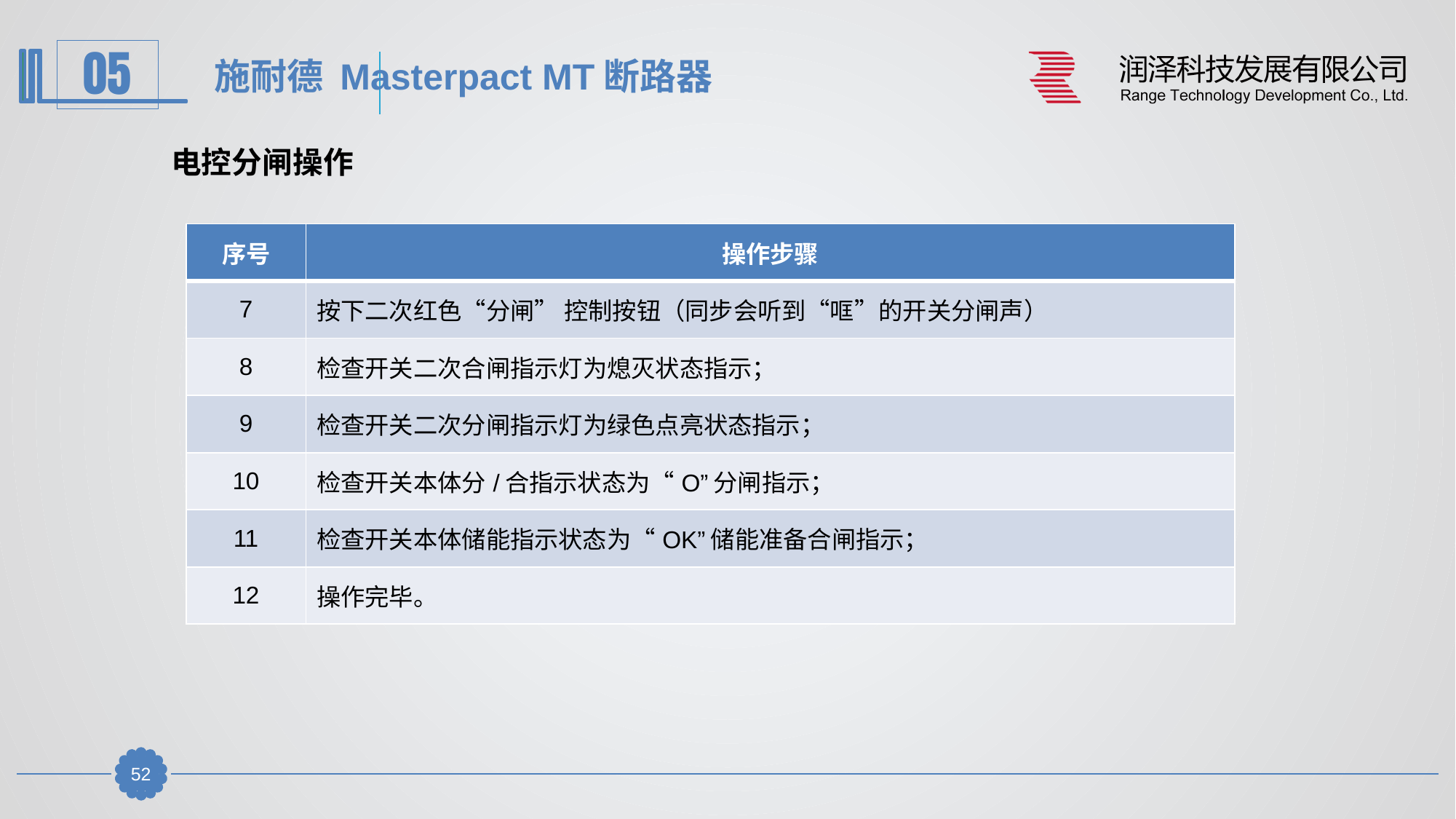

施耐德 Masterpact MT断路器
电控分闸操作
| 序号 | 操作步骤 |
| --- | --- |
| 7 | 按下二次红色“分闸” 控制按钮（同步会听到“哐”的开关分闸声） |
| 8 | 检查开关二次合闸指示灯为熄灭状态指示； |
| 9 | 检查开关二次分闸指示灯为绿色点亮状态指示； |
| 10 | 检查开关本体分/合指示状态为“O”分闸指示； |
| 11 | 检查开关本体储能指示状态为“OK”储能准备合闸指示； |
| 12 | 操作完毕。 |
52